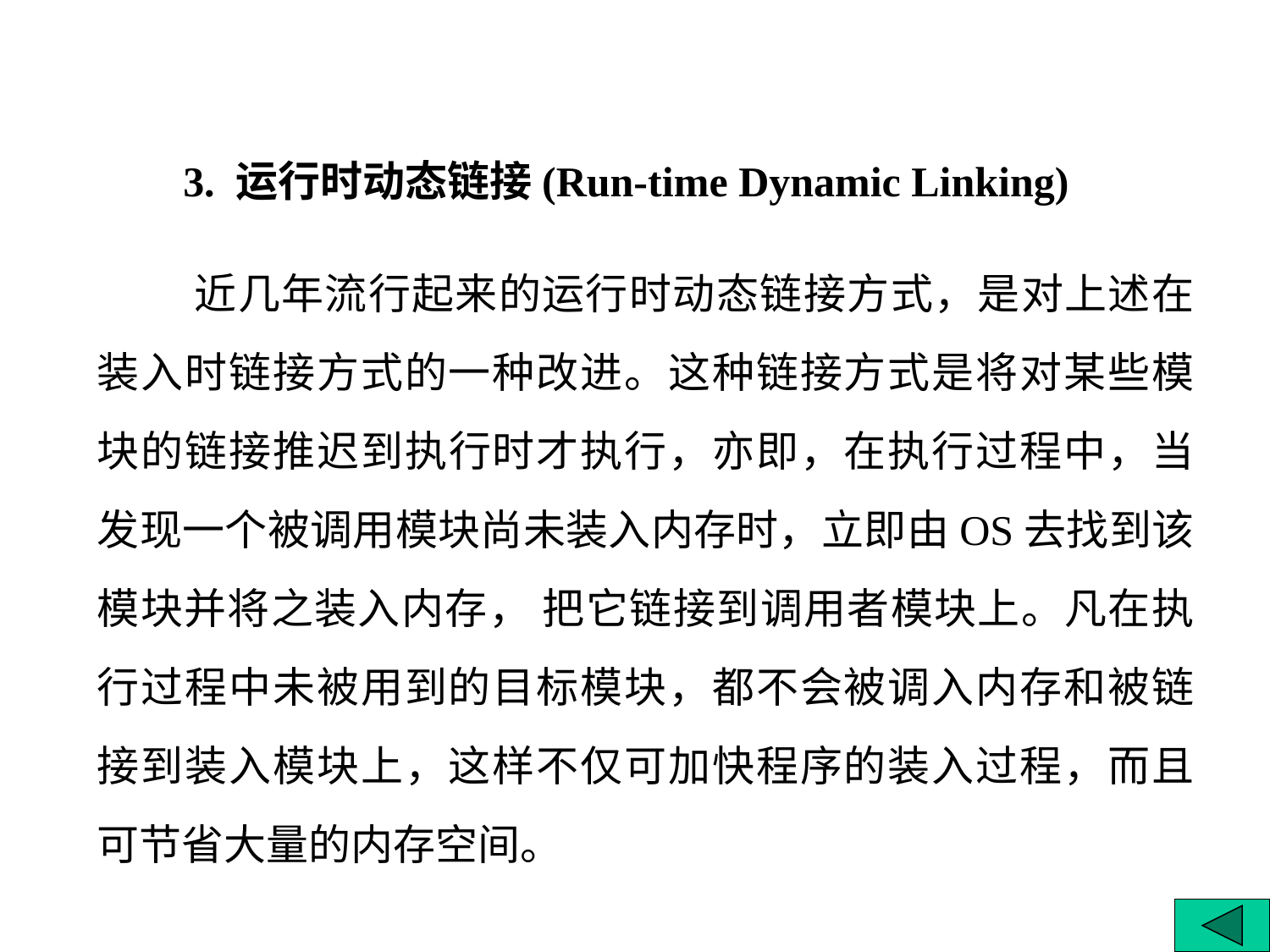

3. 运行时动态链接(Run-time Dynamic Linking)
        近几年流行起来的运行时动态链接方式，是对上述在装入时链接方式的一种改进。这种链接方式是将对某些模块的链接推迟到执行时才执行，亦即，在执行过程中，当发现一个被调用模块尚未装入内存时，立即由OS去找到该模块并将之装入内存， 把它链接到调用者模块上。凡在执行过程中未被用到的目标模块，都不会被调入内存和被链接到装入模块上，这样不仅可加快程序的装入过程，而且可节省大量的内存空间。